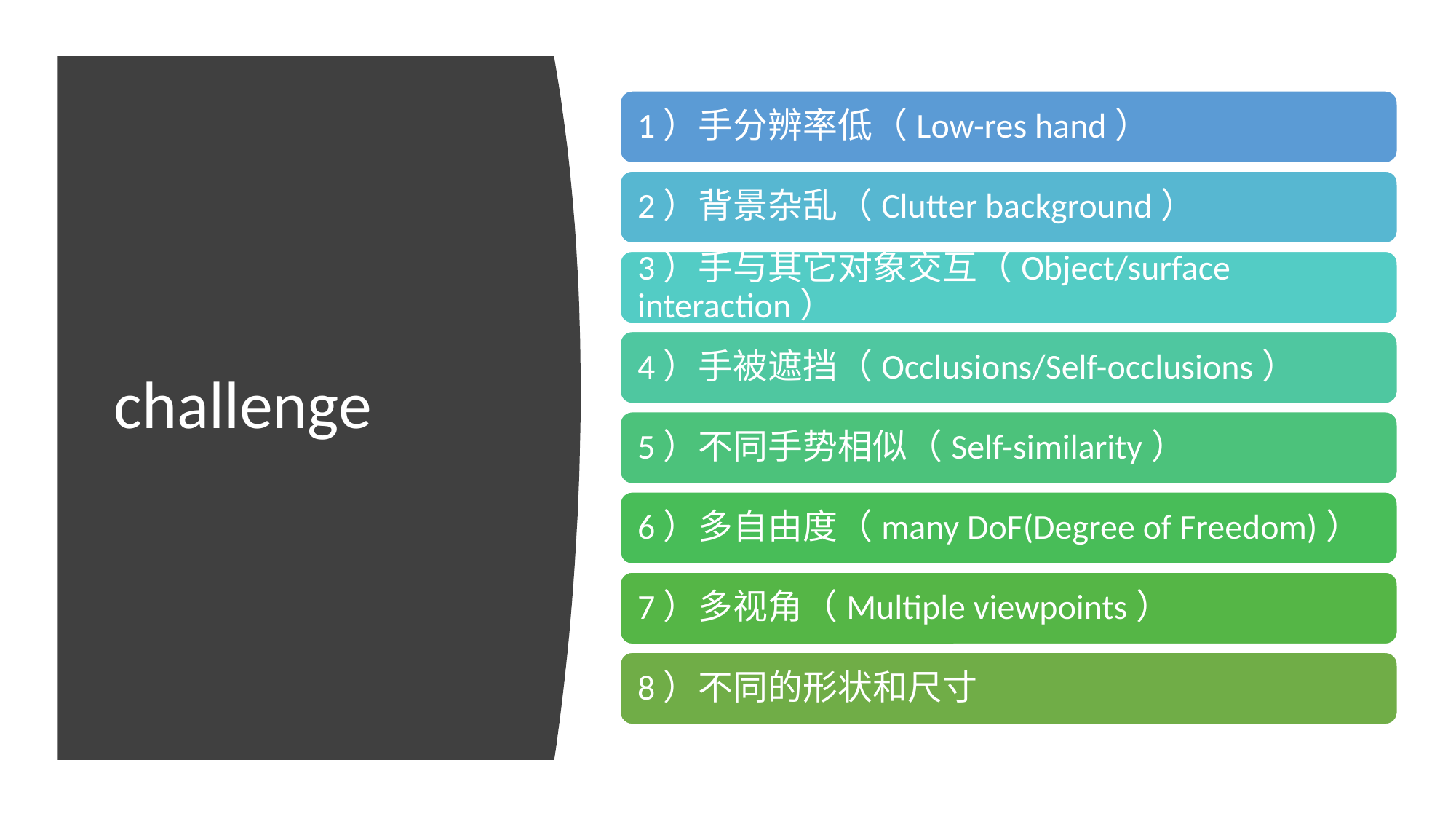

1）手分辨率低（Low-res hand）
2）背景杂乱（Clutter background）
3）手与其它对象交互（Object/surface interaction）
4）手被遮挡（Occlusions/Self-occlusions）
5）不同手势相似（Self-similarity）
6）多自由度（many DoF(Degree of Freedom)）
7）多视角（Multiple viewpoints）
8）不同的形状和尺寸

# challenge